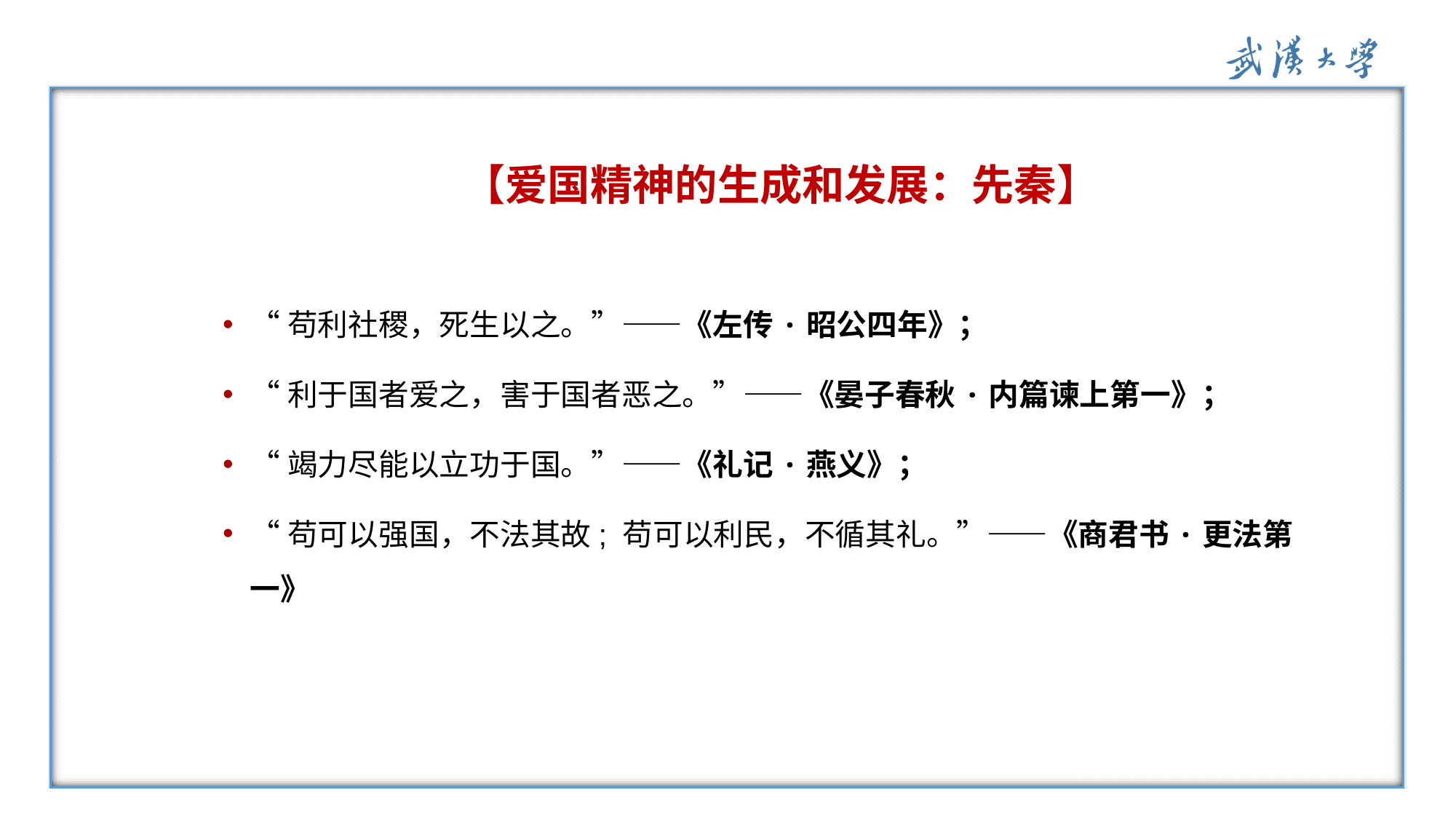

【爱国精神的生成和发展：先秦】
“苟利社稷，死生以之。”——《左传·昭公四年》；
“利于国者爱之，害于国者恶之。”——《晏子春秋·内篇谏上第一》；
“竭力尽能以立功于国。”——《礼记·燕义》；
“苟可以强国，不法其故; 苟可以利民，不循其礼。”——《商君书·更法第一》